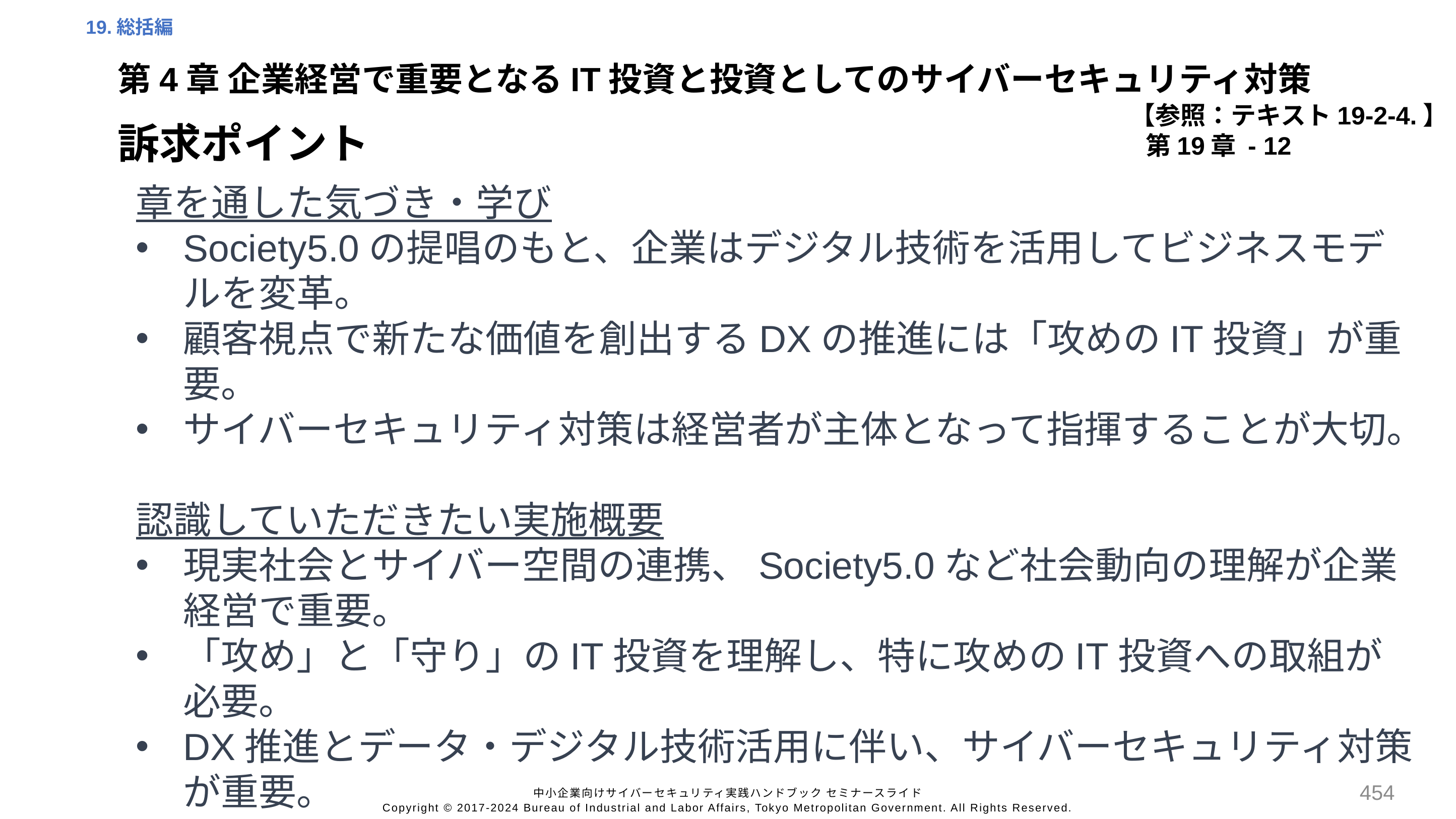

19.総括編
第4章 企業経営で重要となるIT投資と投資としてのサイバーセキュリティ対策
【参照：テキスト19-2-4.】
第19章 - 12
訴求ポイント
章を通した気づき・学び
Society5.0の提唱のもと、企業はデジタル技術を活用してビジネスモデルを変革。
顧客視点で新たな価値を創出するDXの推進には「攻めのIT投資」が重要。
サイバーセキュリティ対策は経営者が主体となって指揮することが大切。

認識していただきたい実施概要
現実社会とサイバー空間の連携、Society5.0など社会動向の理解が企業経営で重要。
「攻め」と「守り」のIT投資を理解し、特に攻めのIT投資への取組が必要。
DX推進とデータ・デジタル技術活用に伴い、サイバーセキュリティ対策が重要。
454